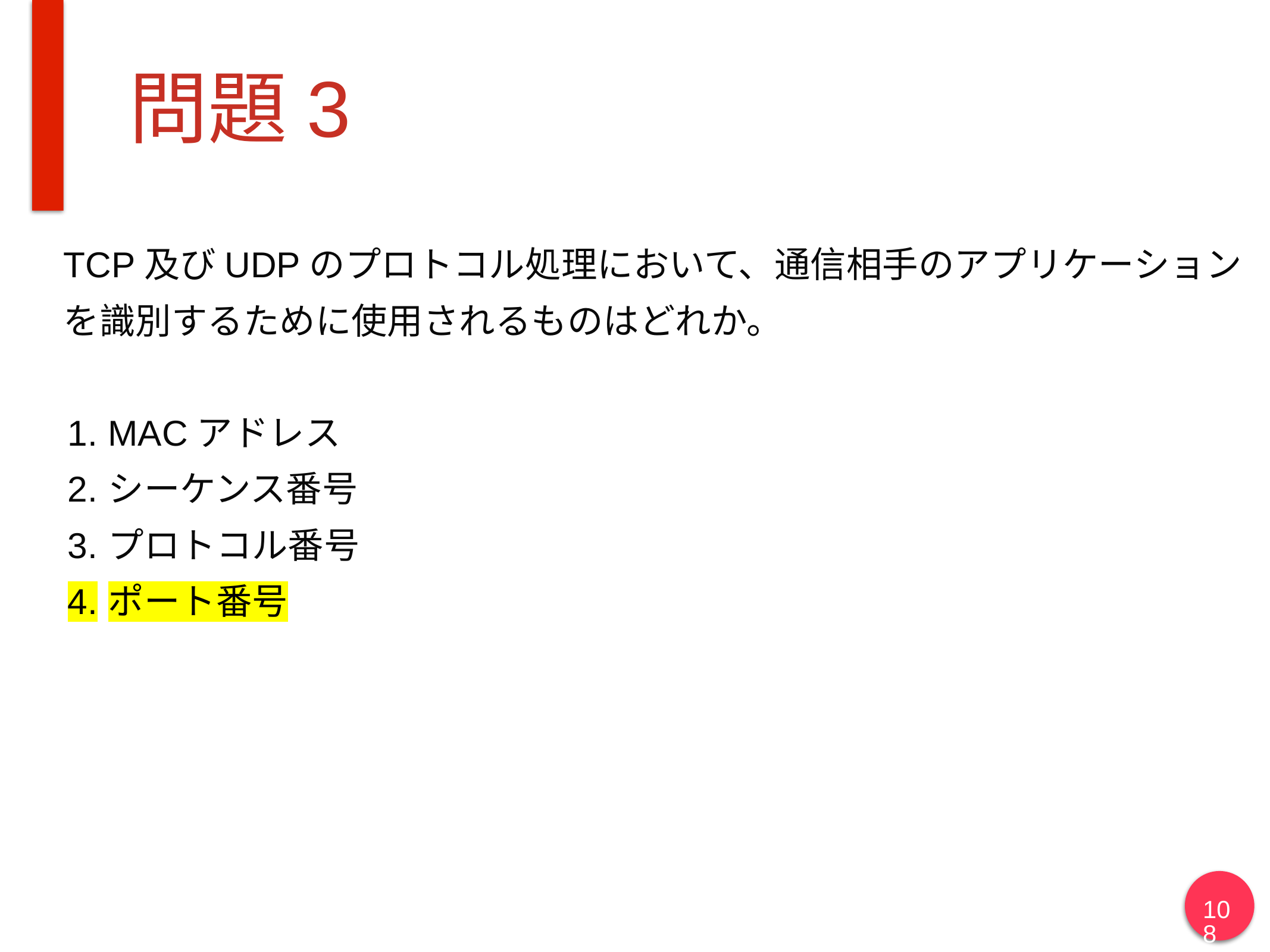

# 問題3
TCP及びUDPのプロトコル処理において、通信相手のアプリケーションを識別するために使用されるものはどれか。

MACアドレス
シーケンス番号
プロトコル番号
ポート番号
108